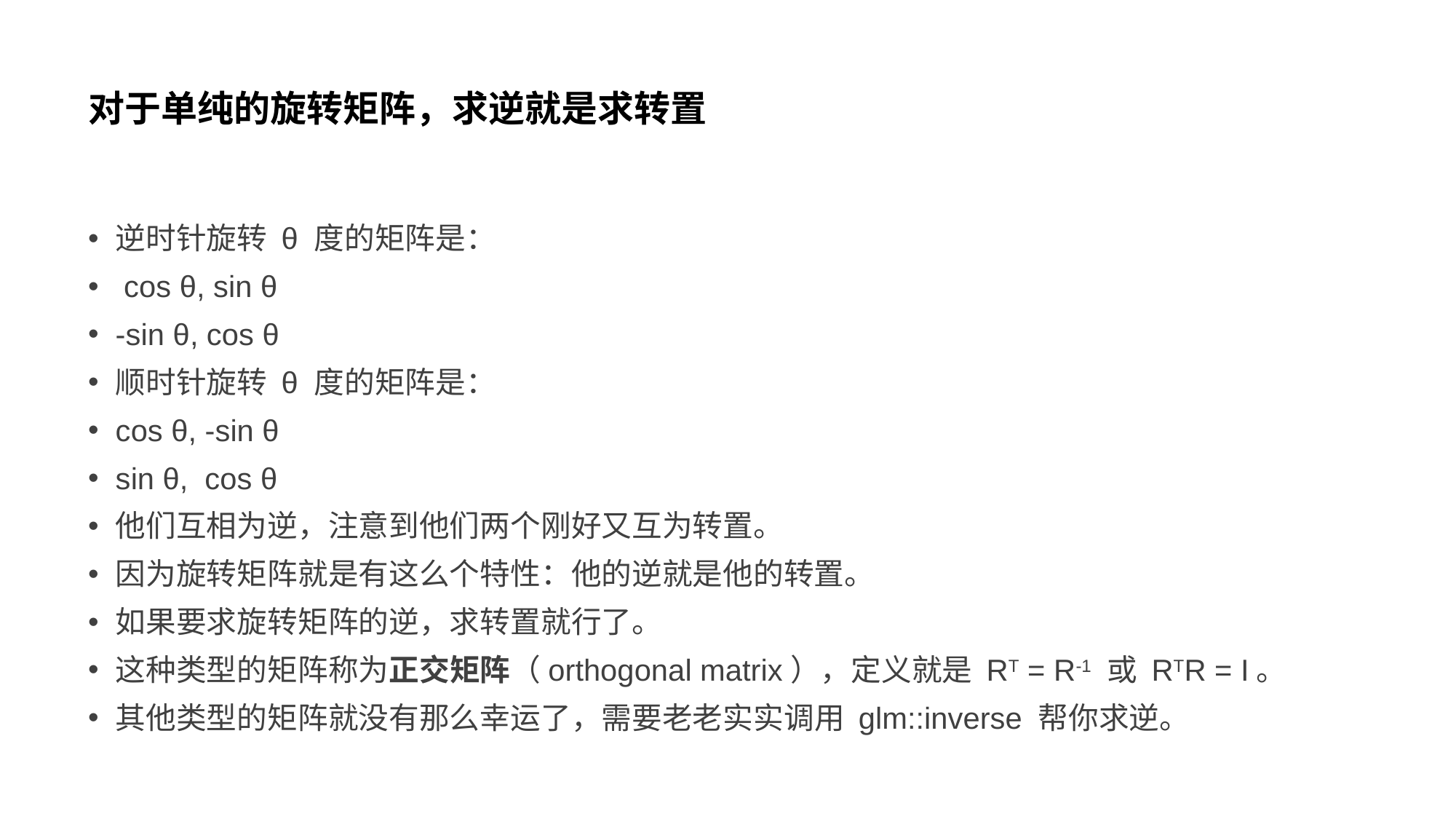

# 对于单纯的旋转矩阵，求逆就是求转置
逆时针旋转 θ 度的矩阵是：
 cos θ, sin θ
-sin θ, cos θ
顺时针旋转 θ 度的矩阵是：
cos θ, -sin θ
sin θ,  cos θ
他们互相为逆，注意到他们两个刚好又互为转置。
因为旋转矩阵就是有这么个特性：他的逆就是他的转置。
如果要求旋转矩阵的逆，求转置就行了。
这种类型的矩阵称为正交矩阵（orthogonal matrix），定义就是 RT = R-1 或 RTR = I。
其他类型的矩阵就没有那么幸运了，需要老老实实调用 glm::inverse 帮你求逆。